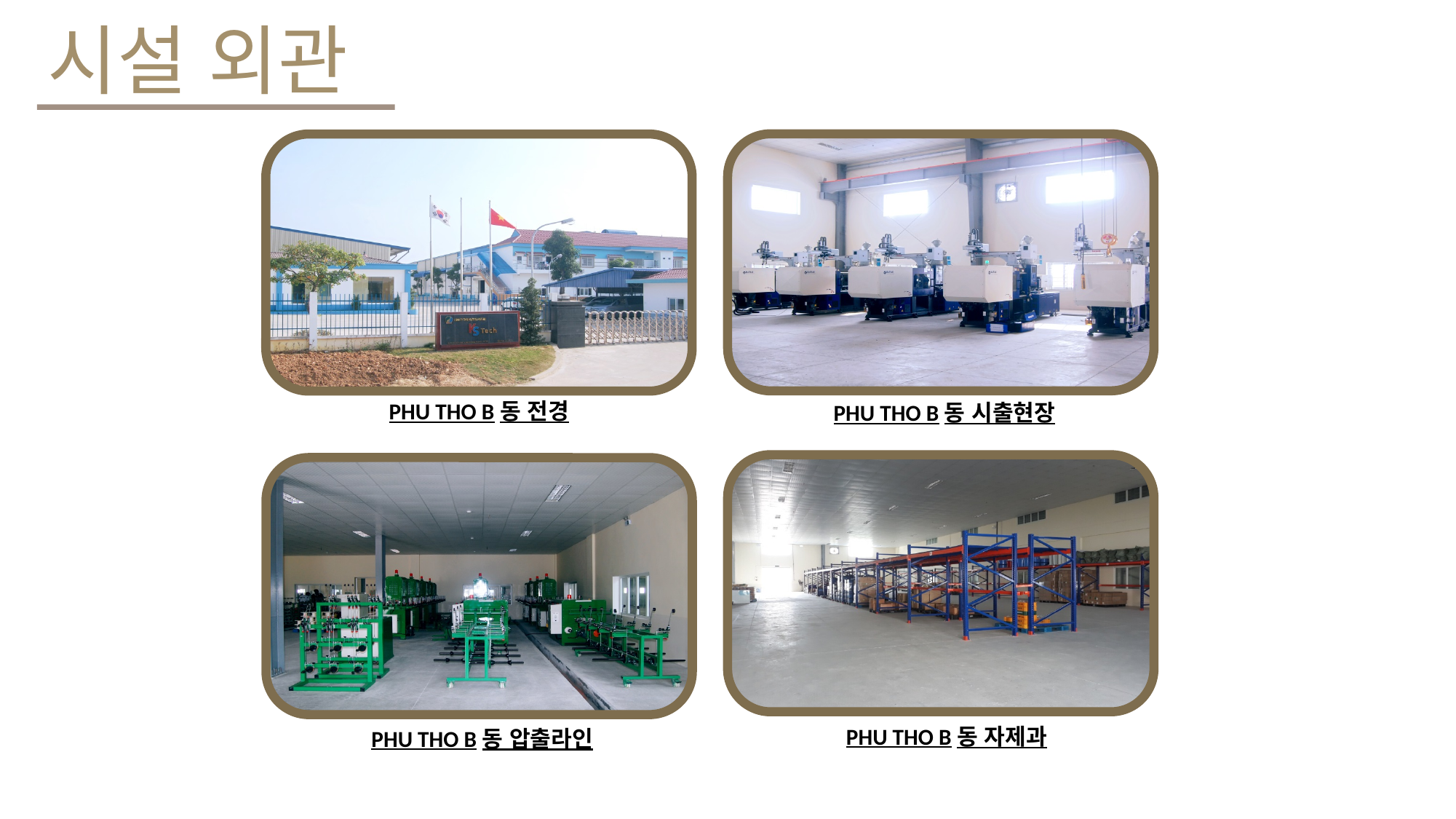

시설 외관
PHU THO B동 전경
PHU THO B동 시출현장
PHU THO B동 압출라인
PHU THO B동 자제과